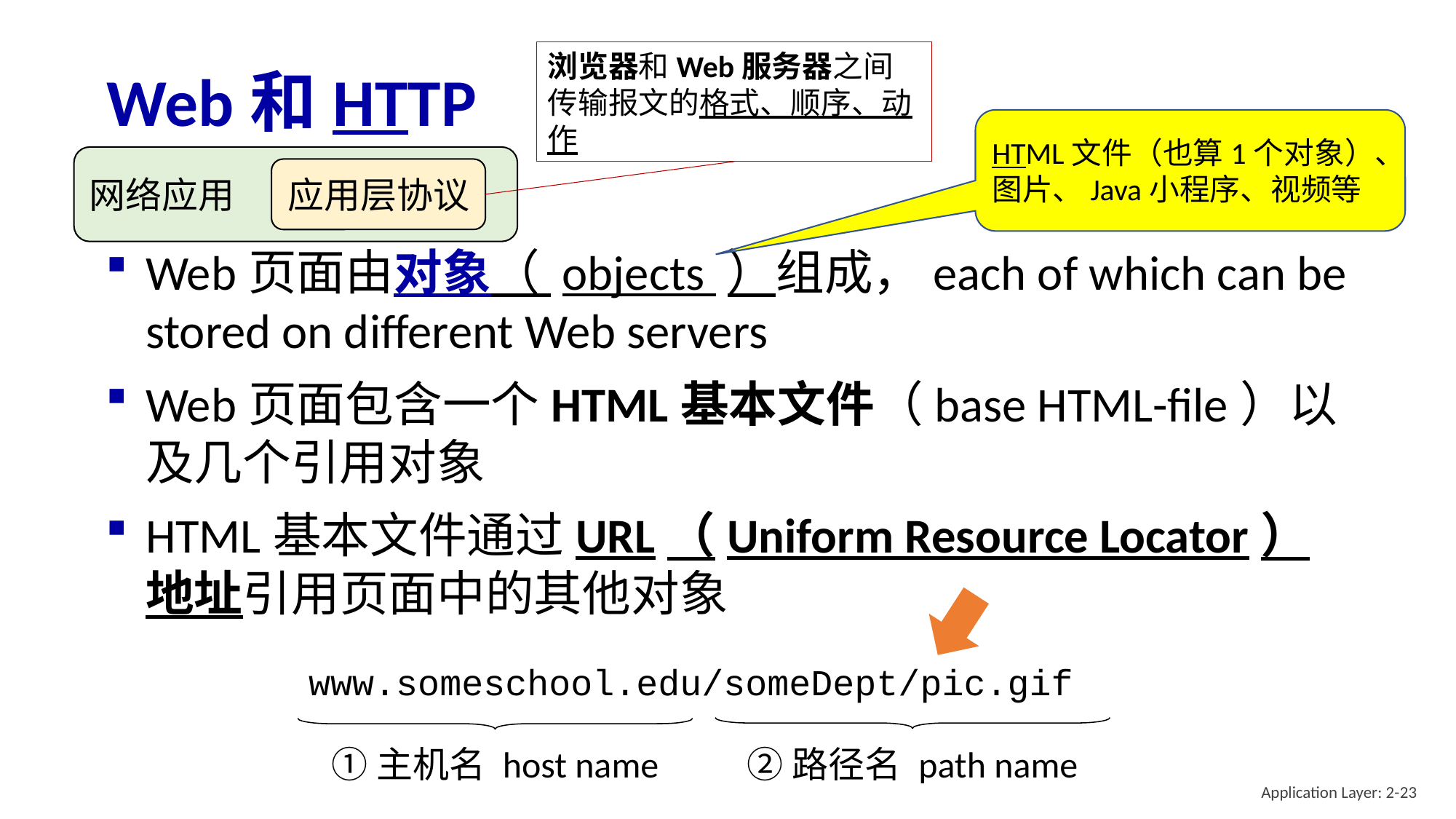

浏览器和Web服务器之间传输报文的格式、顺序、动作
# Web和HTTP
HTML文件（也算1个对象）、图片、Java小程序、视频等
网络应用
应用层协议
Web页面由对象（ objects ）组成，each of which can be stored on different Web servers
Web页面包含一个HTML基本文件（base HTML-file）以及几个引用对象
HTML基本文件通过URL（Uniform Resource Locator）地址引用页面中的其他对象

www.someschool.edu/someDept/pic.gif
②路径名 path name
①主机名 host name
Application Layer: 2-23